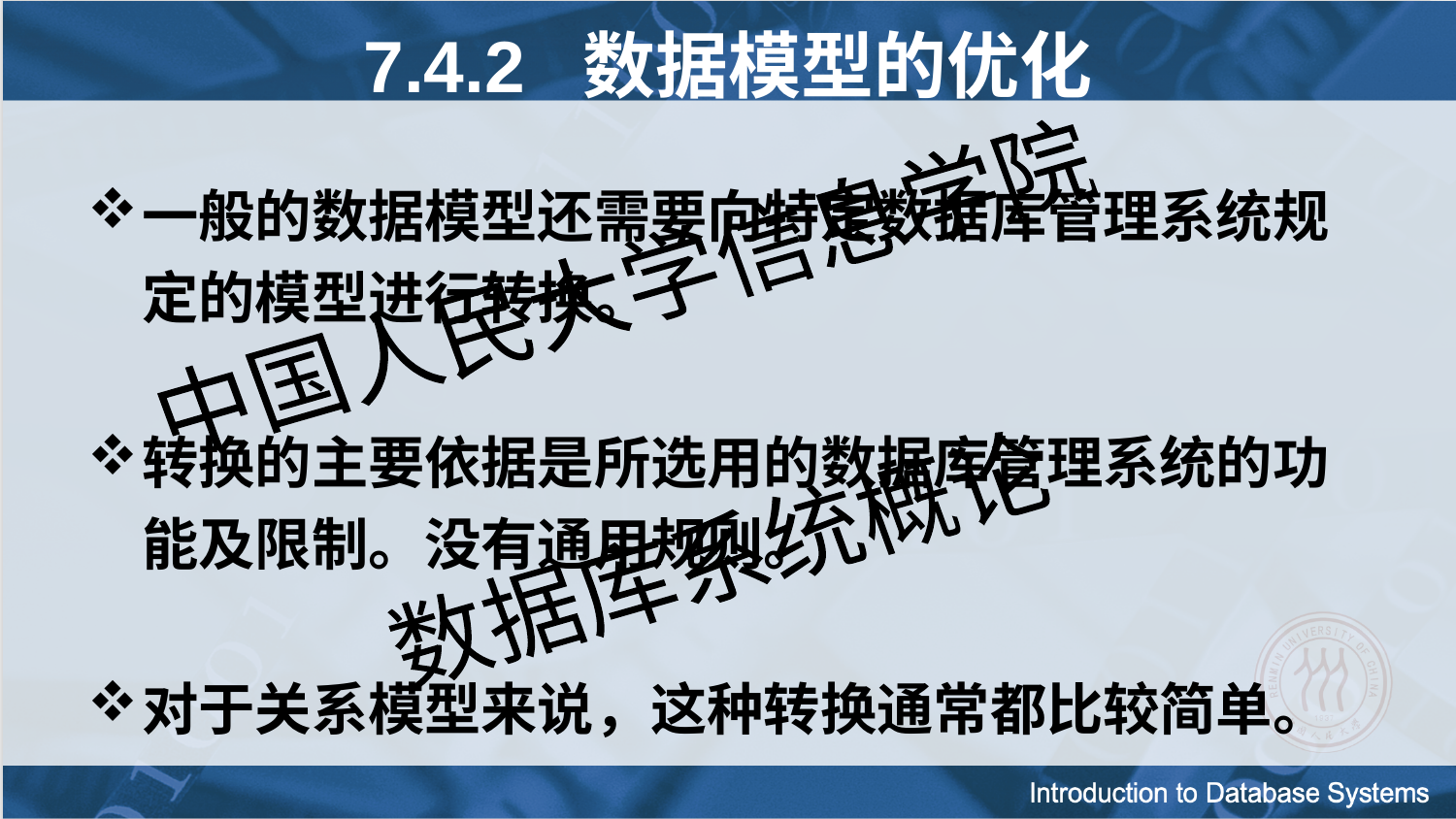

7.4.2  数据模型的优化
一般的数据模型还需要向特定数据库管理系统规定的模型进行转换。

转换的主要依据是所选用的数据库管理系统的功能及限制。没有通用规则。

对于关系模型来说，这种转换通常都比较简单。